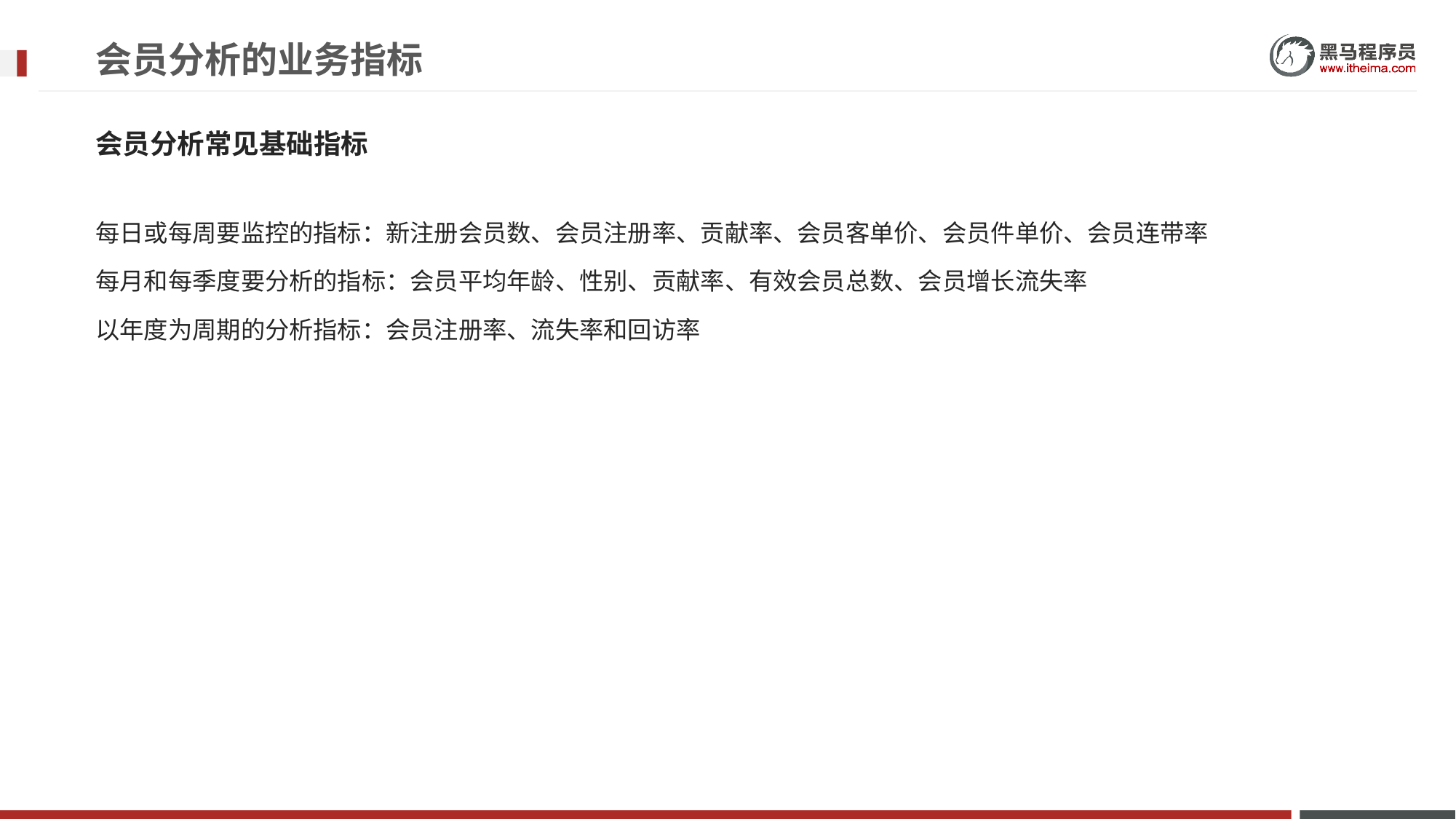

# 会员分析的业务指标
会员分析常见基础指标
每日或每周要监控的指标：新注册会员数、会员注册率、贡献率、会员客单价、会员件单价、会员连带率
每月和每季度要分析的指标：会员平均年龄、性别、贡献率、有效会员总数、会员增长流失率
以年度为周期的分析指标：会员注册率、流失率和回访率